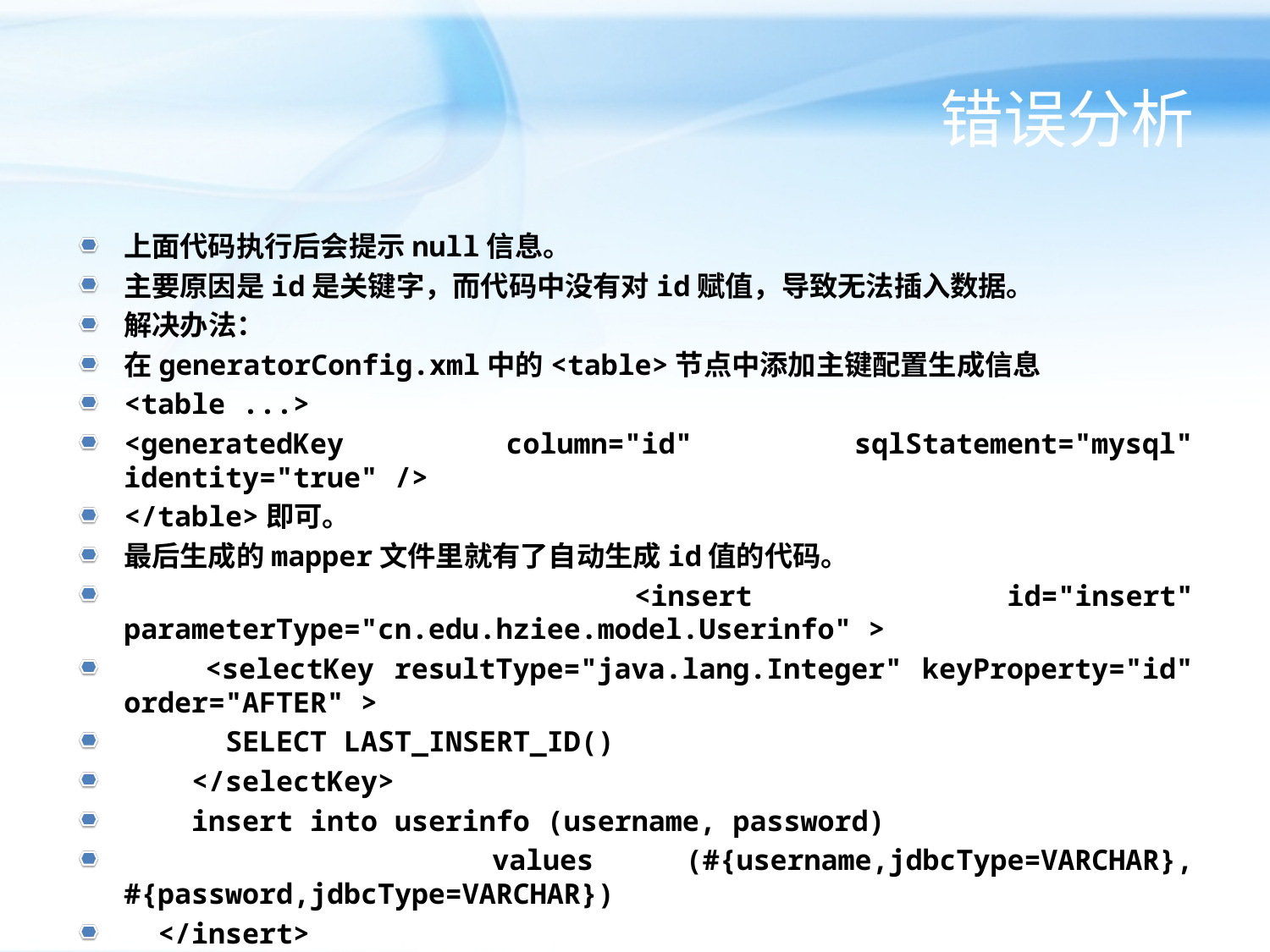

# 错误分析
上面代码执行后会提示null信息。
主要原因是id是关键字，而代码中没有对id赋值，导致无法插入数据。
解决办法：
在generatorConfig.xml中的<table>节点中添加主键配置生成信息
<table ...>
<generatedKey column="id" sqlStatement="mysql" identity="true" />
</table>即可。
最后生成的mapper文件里就有了自动生成id值的代码。
  <insert id="insert" parameterType="cn.edu.hziee.model.Userinfo" >
    <selectKey resultType="java.lang.Integer" keyProperty="id" order="AFTER" >
      SELECT LAST_INSERT_ID()
    </selectKey>
    insert into userinfo (username, password)
    values (#{username,jdbcType=VARCHAR}, #{password,jdbcType=VARCHAR})
  </insert>